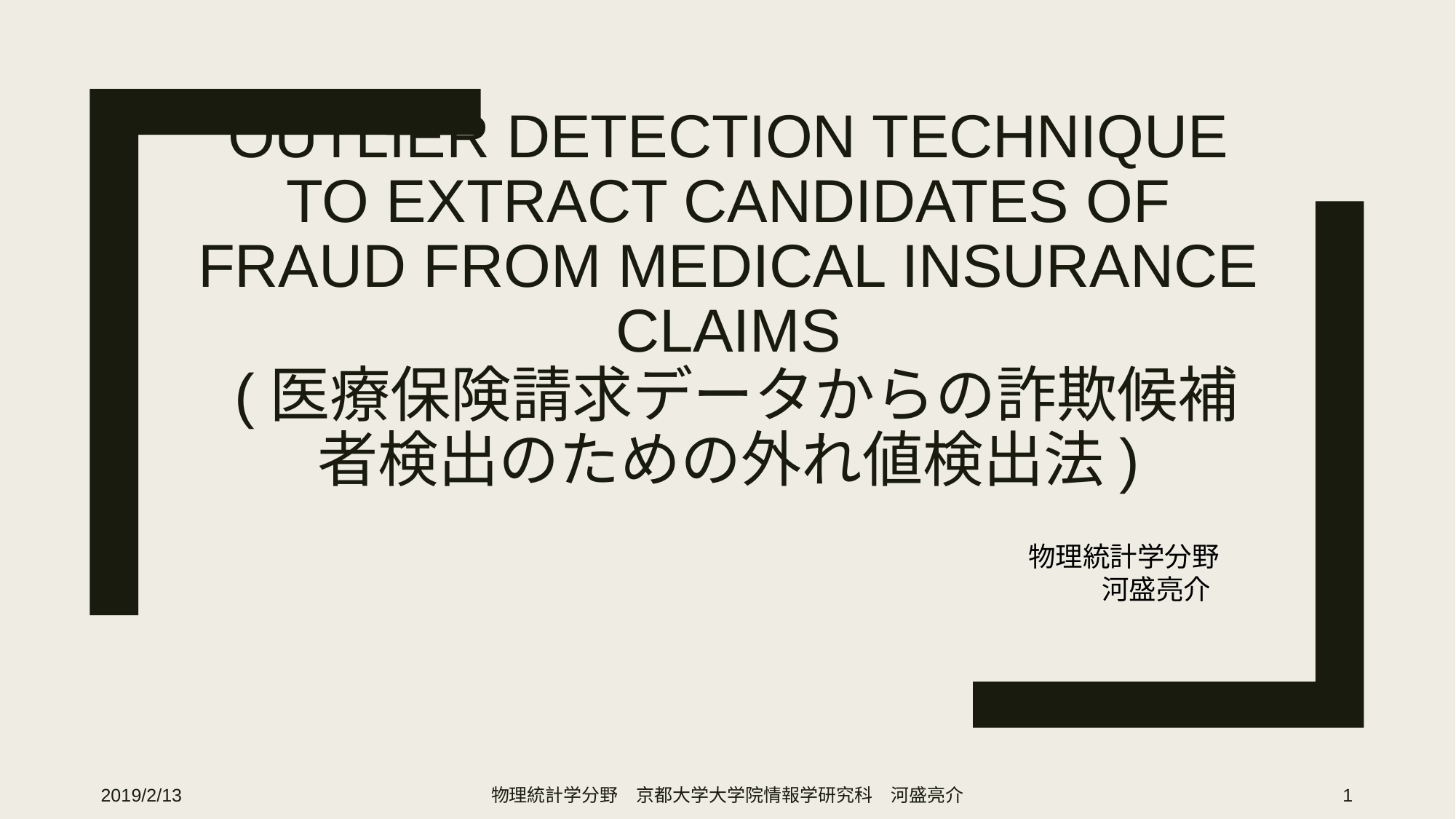

# Outlier detection technique to extract candidates of fraud from medical insurance claims (医療保険請求データからの詐欺候補者検出のための外れ値検出法)
                                        物理統計学分野
			河盛亮介
2019/2/13
物理統計学分野　京都大学大学院情報学研究科　河盛亮介
1